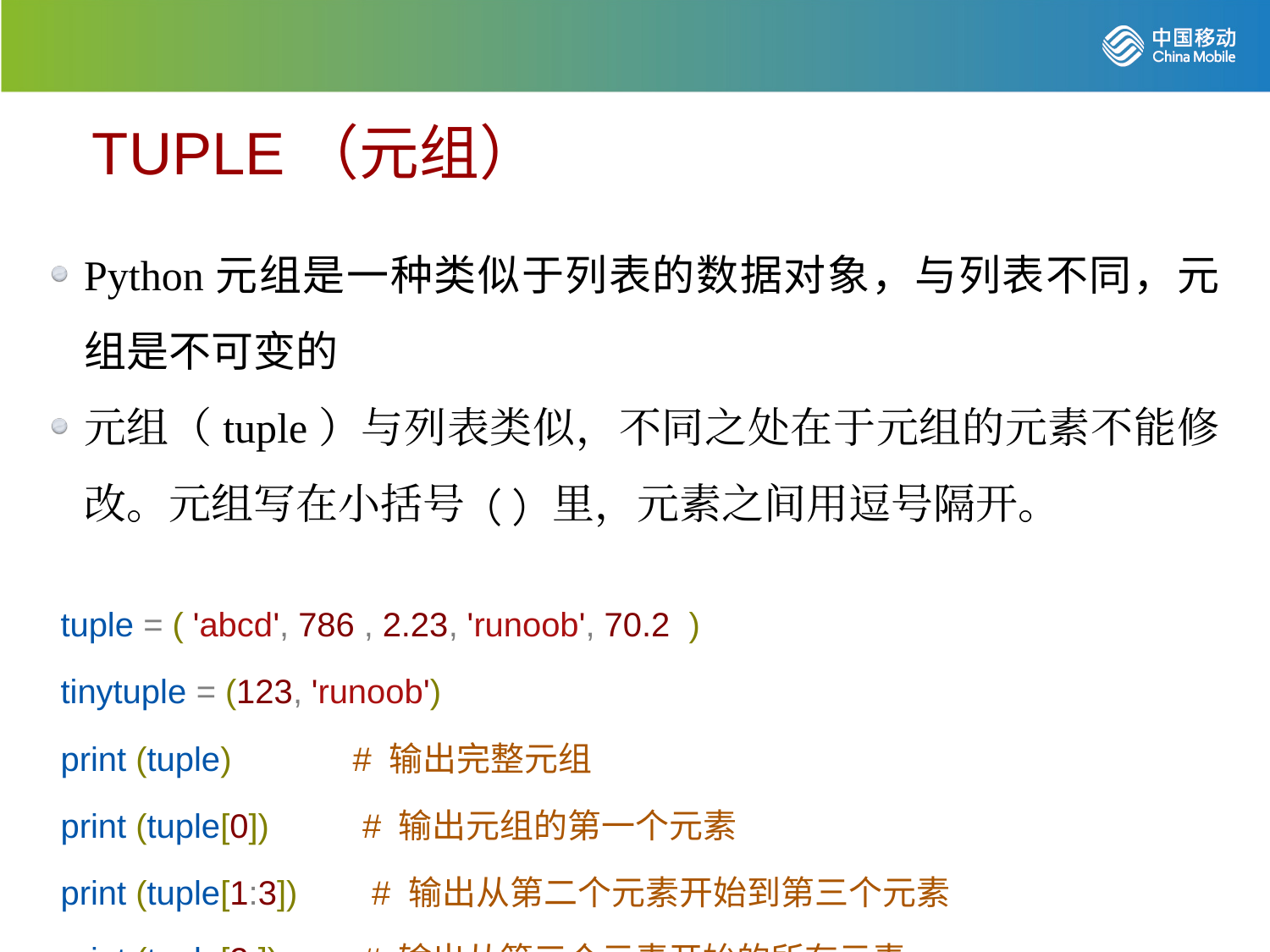

TUPLE（元组）
Python元组是一种类似于列表的数据对象，与列表不同，元组是不可变的
元组（tuple）与列表类似，不同之处在于元组的元素不能修改。元组写在小括号 () 里，元素之间用逗号隔开。
tuple = ( 'abcd', 786 , 2.23, 'runoob', 70.2  )
tinytuple = (123, 'runoob')
print (tuple)             # 输出完整元组
print (tuple[0])          # 输出元组的第一个元素
print (tuple[1:3])        # 输出从第二个元素开始到第三个元素
print (tuple[2:])         # 输出从第三个元素开始的所有元素
print (tinytuple * 2)     # 输出两次元组
print (tuple + tinytuple) # 连接元组